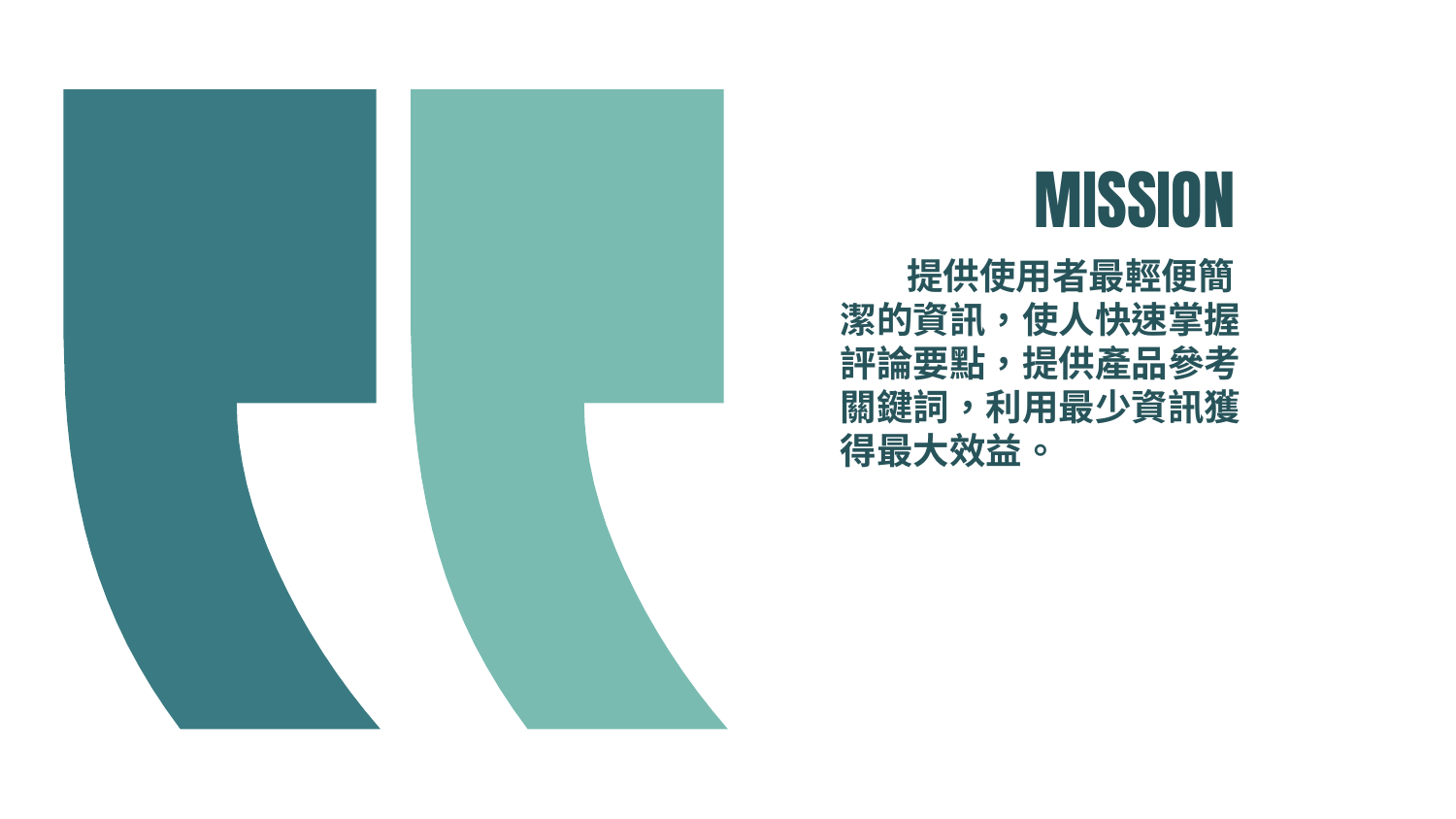

,
,
# MISSION
       提供使用者最輕便簡潔的資訊，使人快速掌握評論要點，提供產品參考關鍵詞，利用最少資訊獲得最大效益。